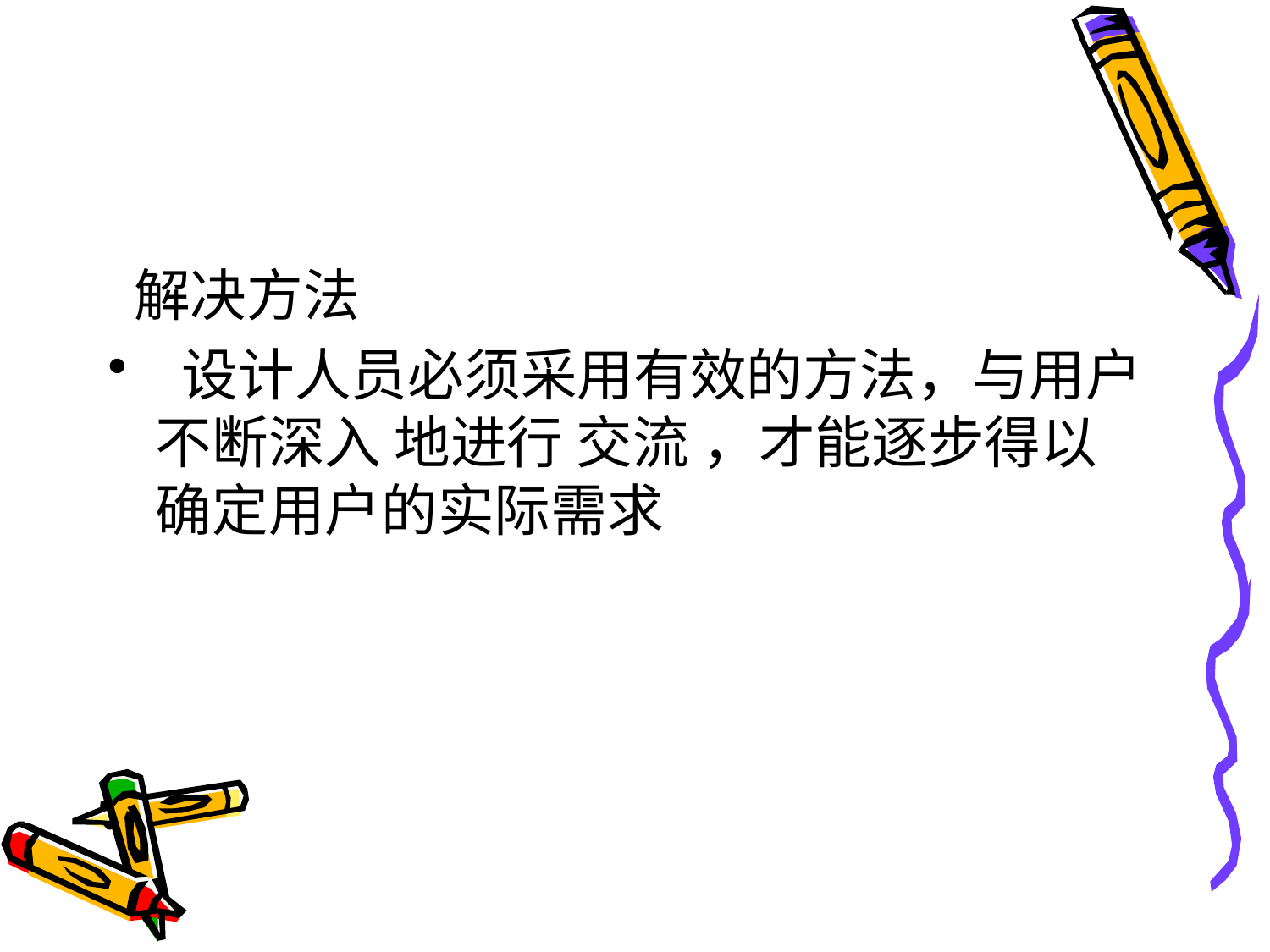

#
 解决方法
 设计人员必须采用有效的方法，与用户不断深入 地进行 交流 ，才能逐步得以确定用户的实际需求